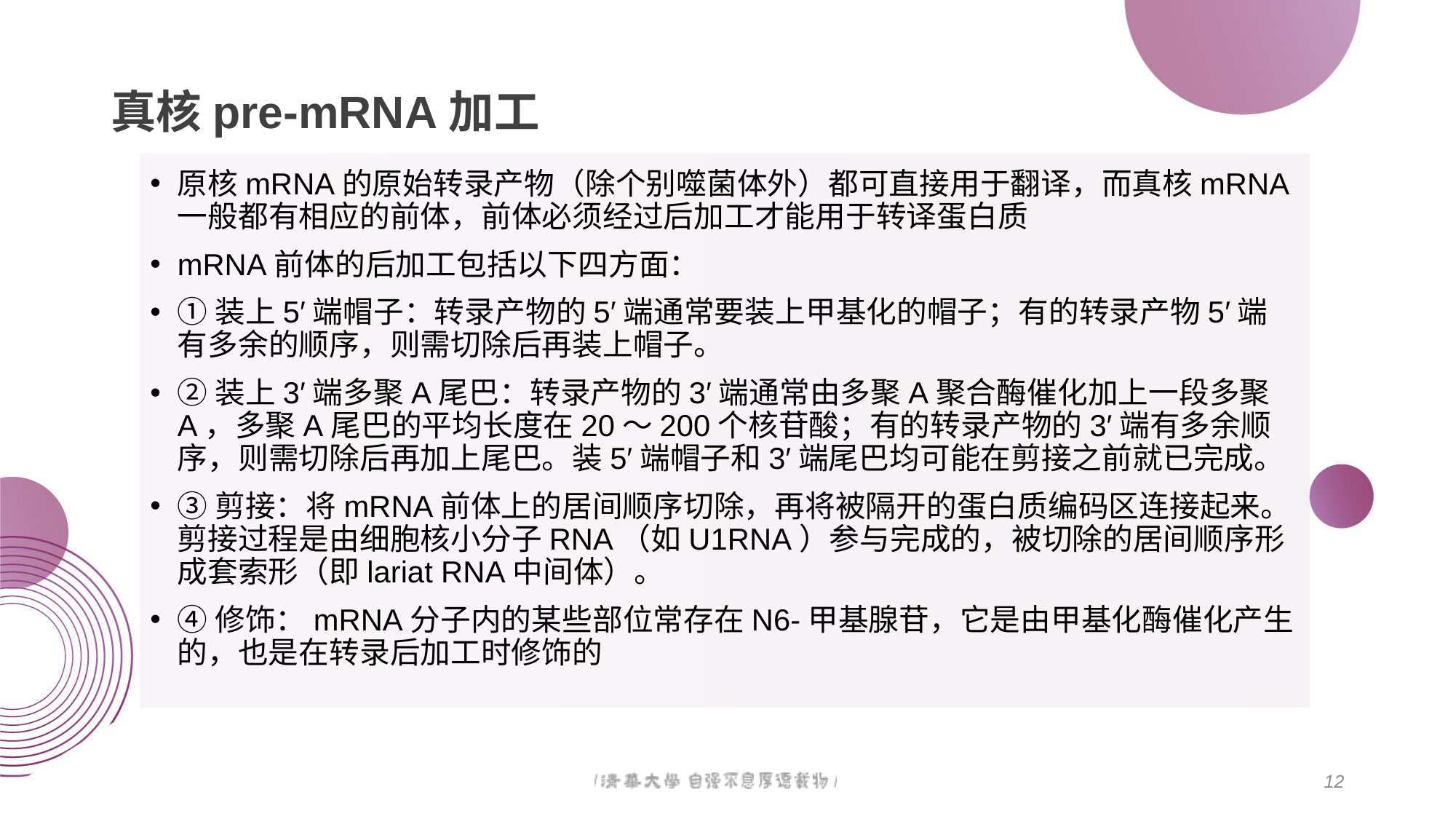

# 真核pre-mRNA加工
原核mRNA的原始转录产物（除个别噬菌体外）都可直接用于翻译，而真核mRNA一般都有相应的前体，前体必须经过后加工才能用于转译蛋白质
mRNA前体的后加工包括以下四方面：
①装上5′端帽子：转录产物的5′端通常要装上甲基化的帽子；有的转录产物5′端有多余的顺序，则需切除后再装上帽子。
②装上3′端多聚A尾巴：转录产物的3′端通常由多聚A聚合酶催化加上一段多聚A，多聚A尾巴的平均长度在20～200个核苷酸；有的转录产物的3′端有多余顺序，则需切除后再加上尾巴。装5′端帽子和3′端尾巴均可能在剪接之前就已完成。
③剪接：将mRNA前体上的居间顺序切除，再将被隔开的蛋白质编码区连接起来。剪接过程是由细胞核小分子RNA（如U1RNA）参与完成的，被切除的居间顺序形成套索形（即lariat RNA中间体）。
④修饰：mRNA分子内的某些部位常存在N6-甲基腺苷，它是由甲基化酶催化产生的，也是在转录后加工时修饰的
12